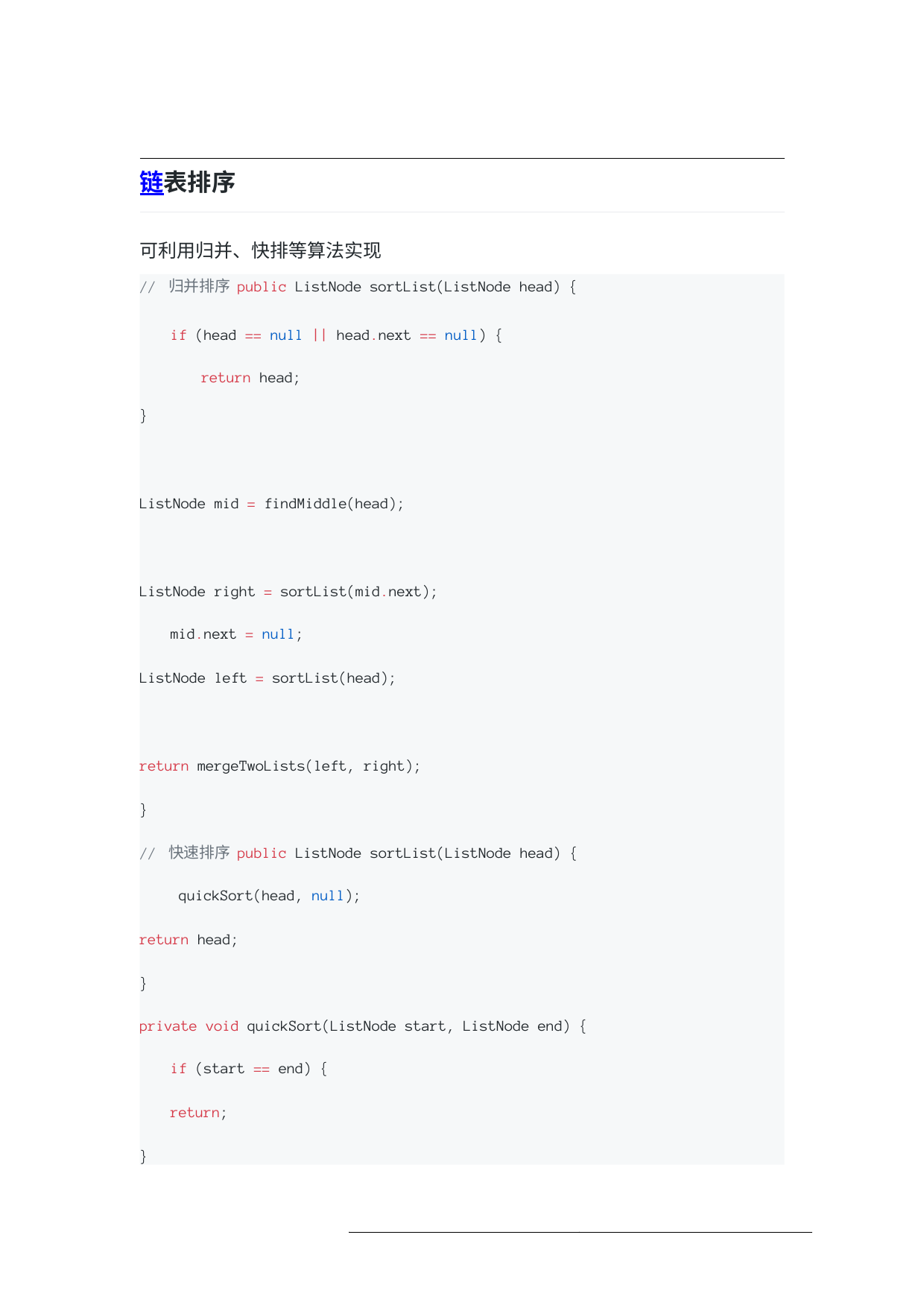

链表排序

可利用归并、快排等算法实现

// 归并排序 public ListNode sortList(ListNode head) {
if (head == null || head.next == null) {  return head;

}

ListNode mid = findMiddle(head);

ListNode right = sortList(mid.next);  mid.next = null;

ListNode left = sortList(head);

return mergeTwoLists(left, right);

}
// 快速排序 public ListNode sortList(ListNode head) {  quickSort(head, null);

return head;

}
private void quickSort(ListNode start, ListNode end) {  if (start == end) {

return;

}